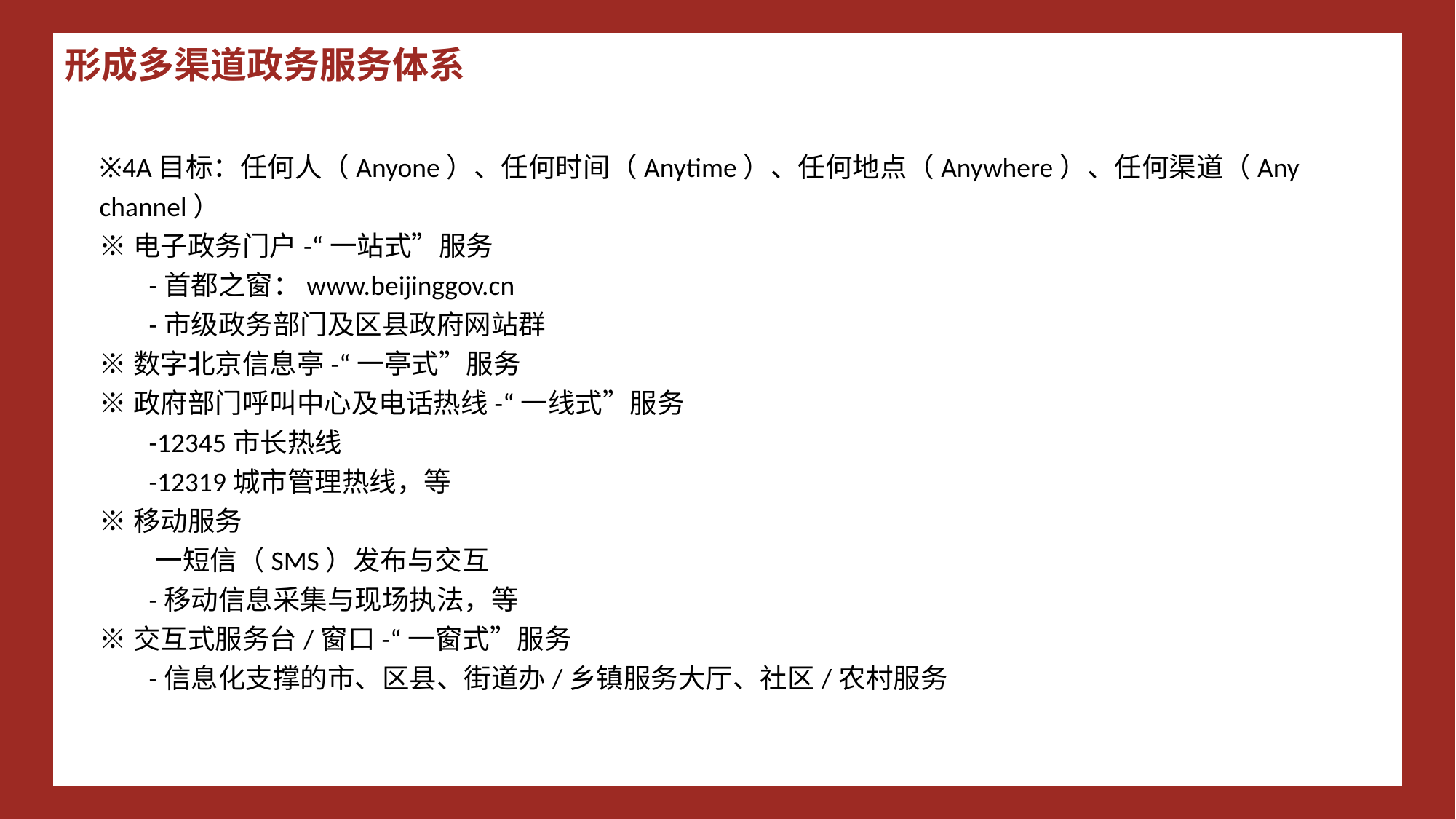

形成多渠道政务服务体系
※4A目标：任何人（Anyone）、任何时间（Anytime）、任何地点（Anywhere）、任何渠道（Any channel）
※电子政务门户-“一站式”服务
        -首都之窗：www.beijinggov.cn
        -市级政务部门及区县政府网站群
※数字北京信息亭-“一亭式”服务
※政府部门呼叫中心及电话热线-“一线式”服务
        -12345市长热线
        -12319城市管理热线，等
※移动服务
        一短信（SMS）发布与交互
        -移动信息采集与现场执法，等
※交互式服务台/窗口-“一窗式”服务
        -信息化支撑的市、区县、街道办/乡镇服务大厅、社区/农村服务